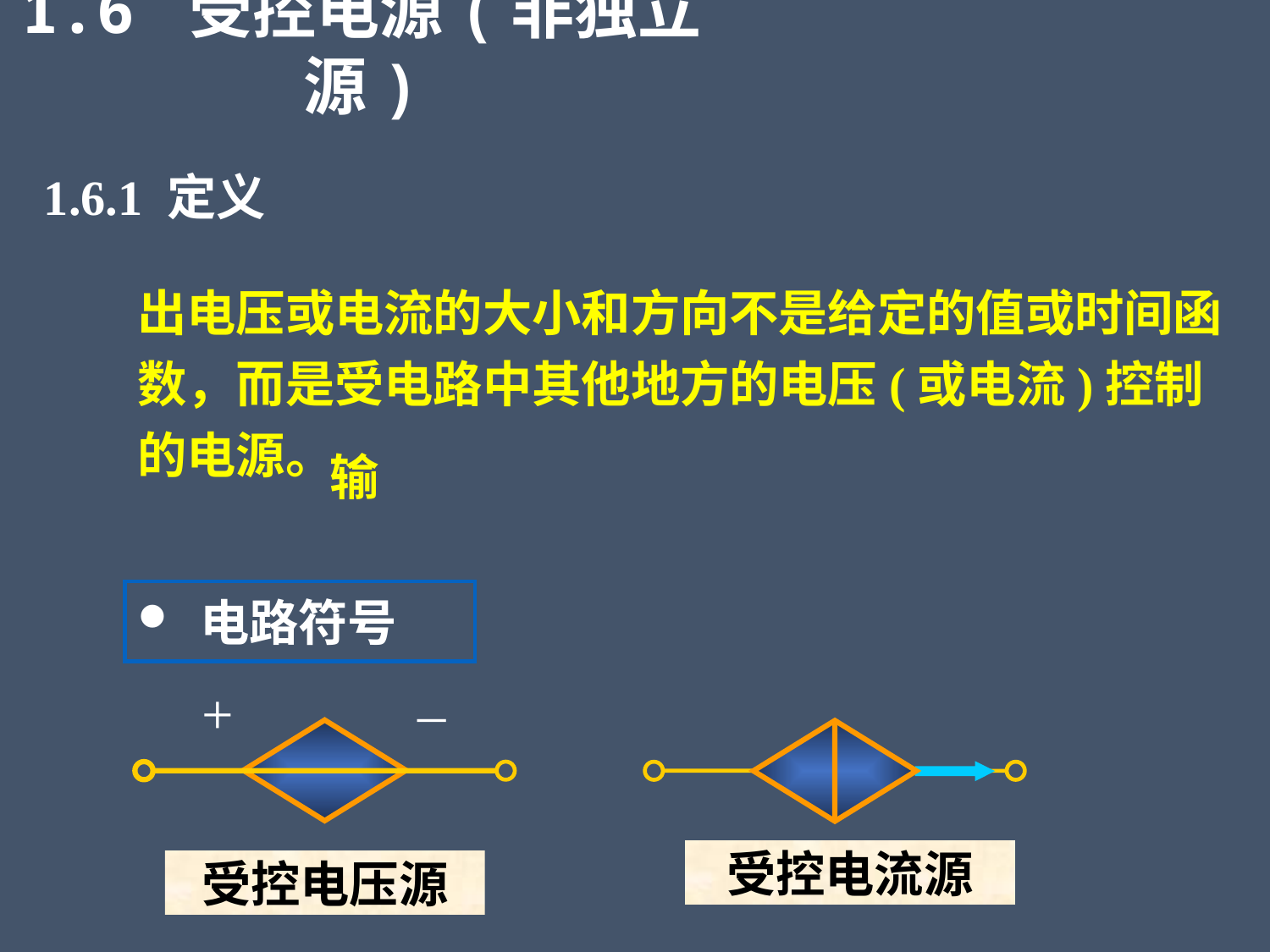

1.6 受控电源(非独立源)
1.6.1 定义
出电压或电流的大小和方向不是给定的值或时间函数，而是受电路中其他地方的电压(或电流)控制的电源。
输
 电路符号
+
–

受控电流源
受控电压源